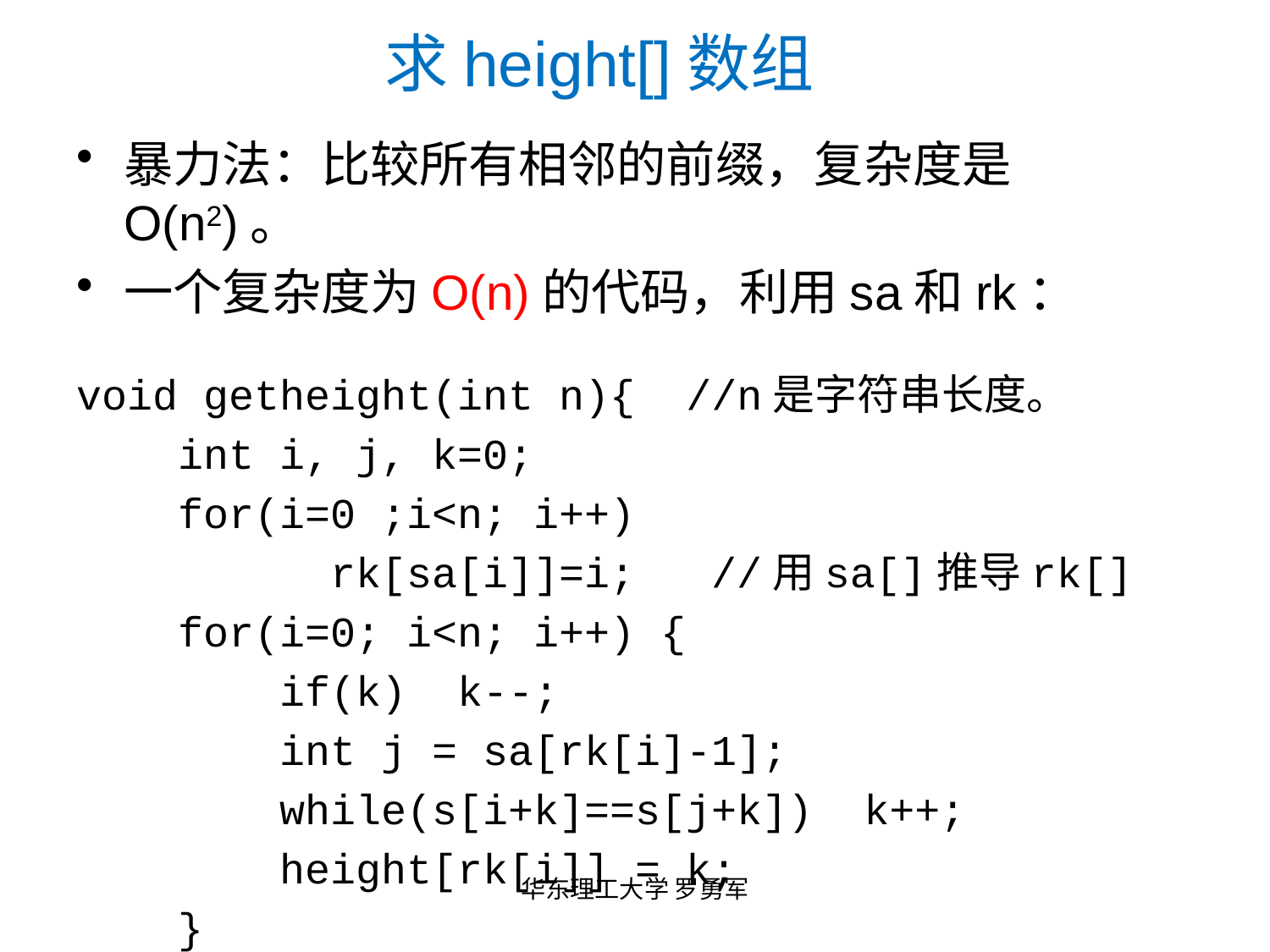

# 求height[]数组
暴力法：比较所有相邻的前缀，复杂度是O(n2)。
一个复杂度为O(n)的代码，利用sa和rk：

void getheight(int n){  //n是字符串长度。
    int i, j, k=0;
    for(i=0 ;i<n; i++)
		rk[sa[i]]=i;   //用sa[]推导rk[]
    for(i=0; i<n; i++) {
        if(k)  k--;
        int j = sa[rk[i]-1];
        while(s[i+k]==s[j+k])  k++;
        height[rk[i]] = k;
    }
}

华东理工大学 罗勇军